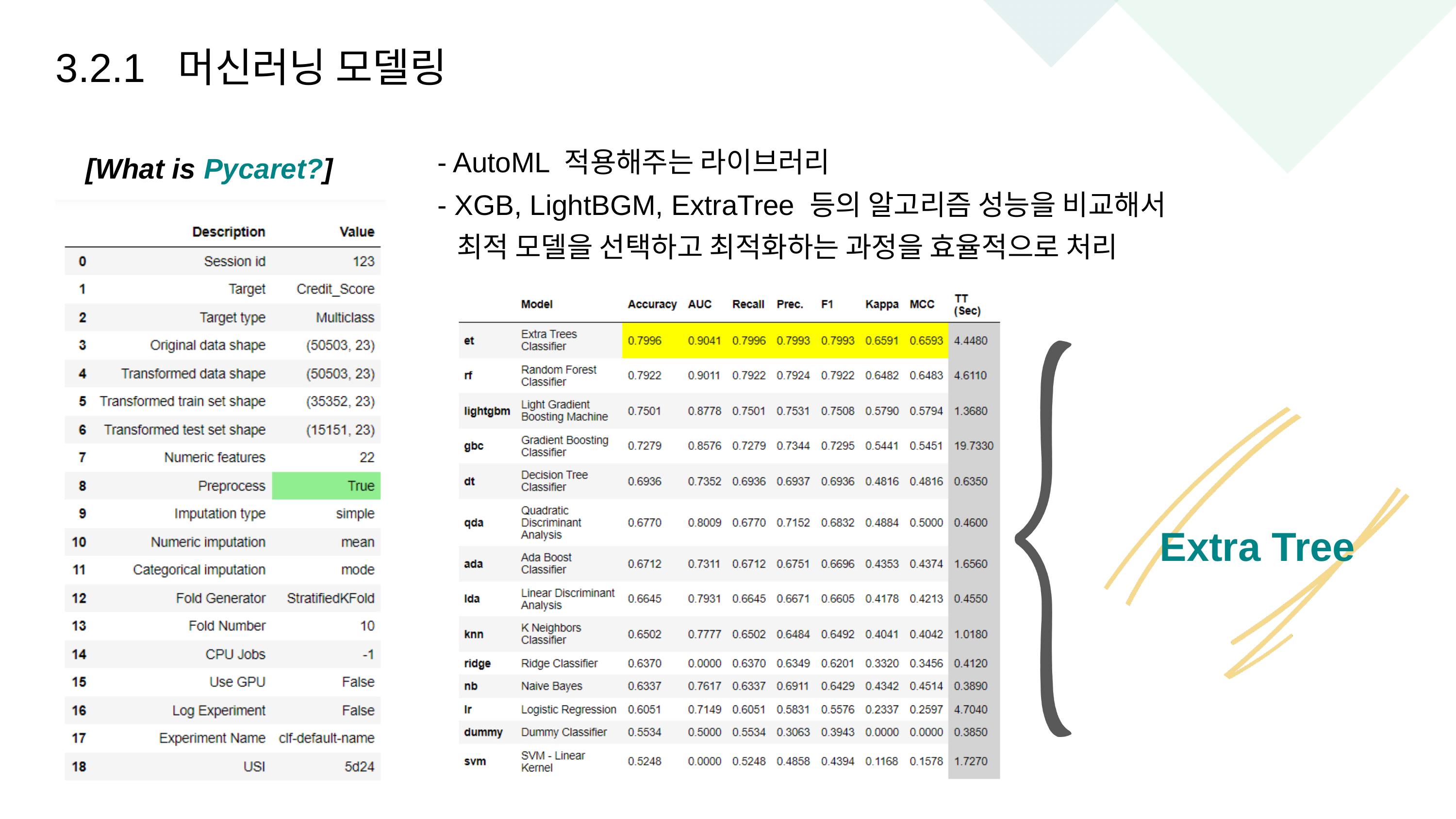

3.2.1  머신러닝 모델링
- AutoML 적용해주는 라이브러리
- XGB, LightBGM, ExtraTree 등의 알고리즘 성능을 비교해서
  최적 모델을 선택하고 최적화하는 과정을 효율적으로 처리
[What is Pycaret?]

Extra Tree